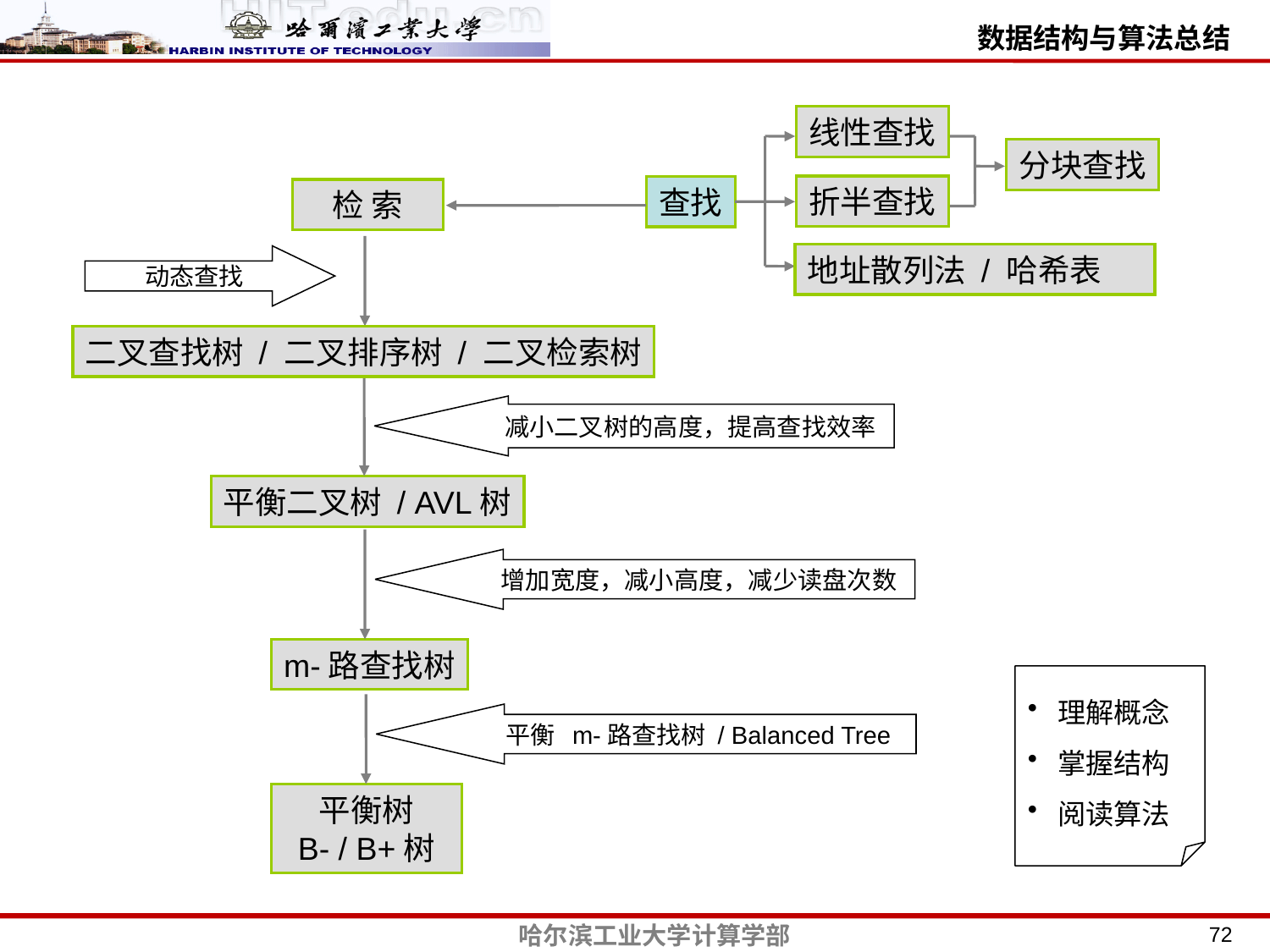

线性查找

分块查找

折半查找
查找

地址散列法 / 哈希表

检 索

动态查找
二叉查找树 / 二叉排序树 / 二叉检索树

减小二叉树的高度，提高查找效率
平衡二叉树 / AVL树

增加宽度，减小高度，减少读盘次数
m-路查找树
理解概念
掌握结构
阅读算法

     平衡  m-路查找树 / Balanced Tree
平衡树
B- / B+树